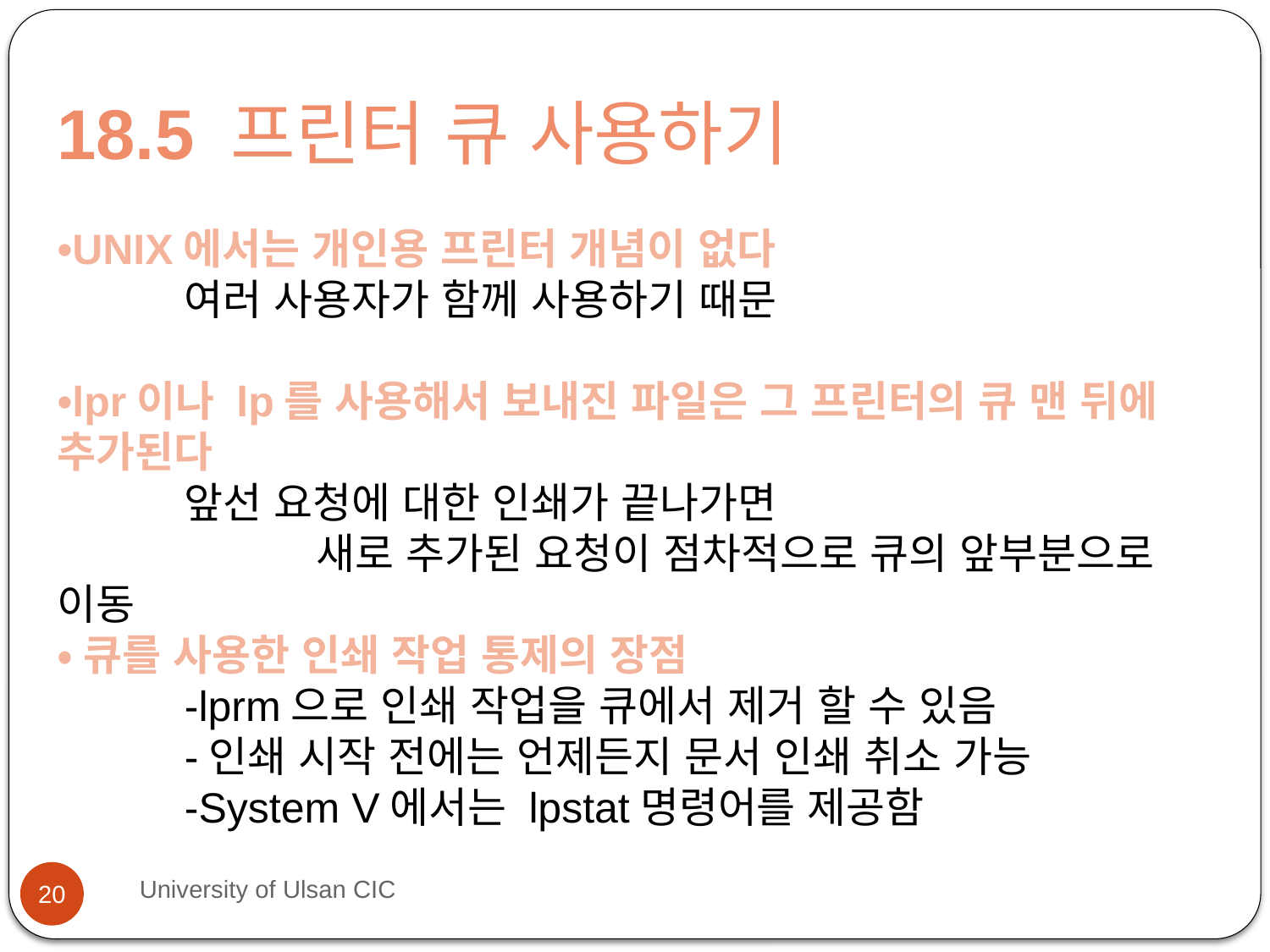

# 18.5 프린터 큐 사용하기
•UNIX에서는 개인용 프린터 개념이 없다
	여러 사용자가 함께 사용하기 때문

•lpr이나 lp를 사용해서 보내진 파일은 그 프린터의 큐 맨 뒤에 추가된다
	앞선 요청에 대한 인쇄가 끝나가면
                     새로 추가된 요청이 점차적으로 큐의 앞부분으로 이동
•큐를 사용한 인쇄 작업 통제의 장점
	-lprm으로 인쇄 작업을 큐에서 제거 할 수 있음
	-인쇄 시작 전에는 언제든지 문서 인쇄 취소 가능
	-System V에서는 lpstat명령어를 제공함
University of Ulsan CIC
20